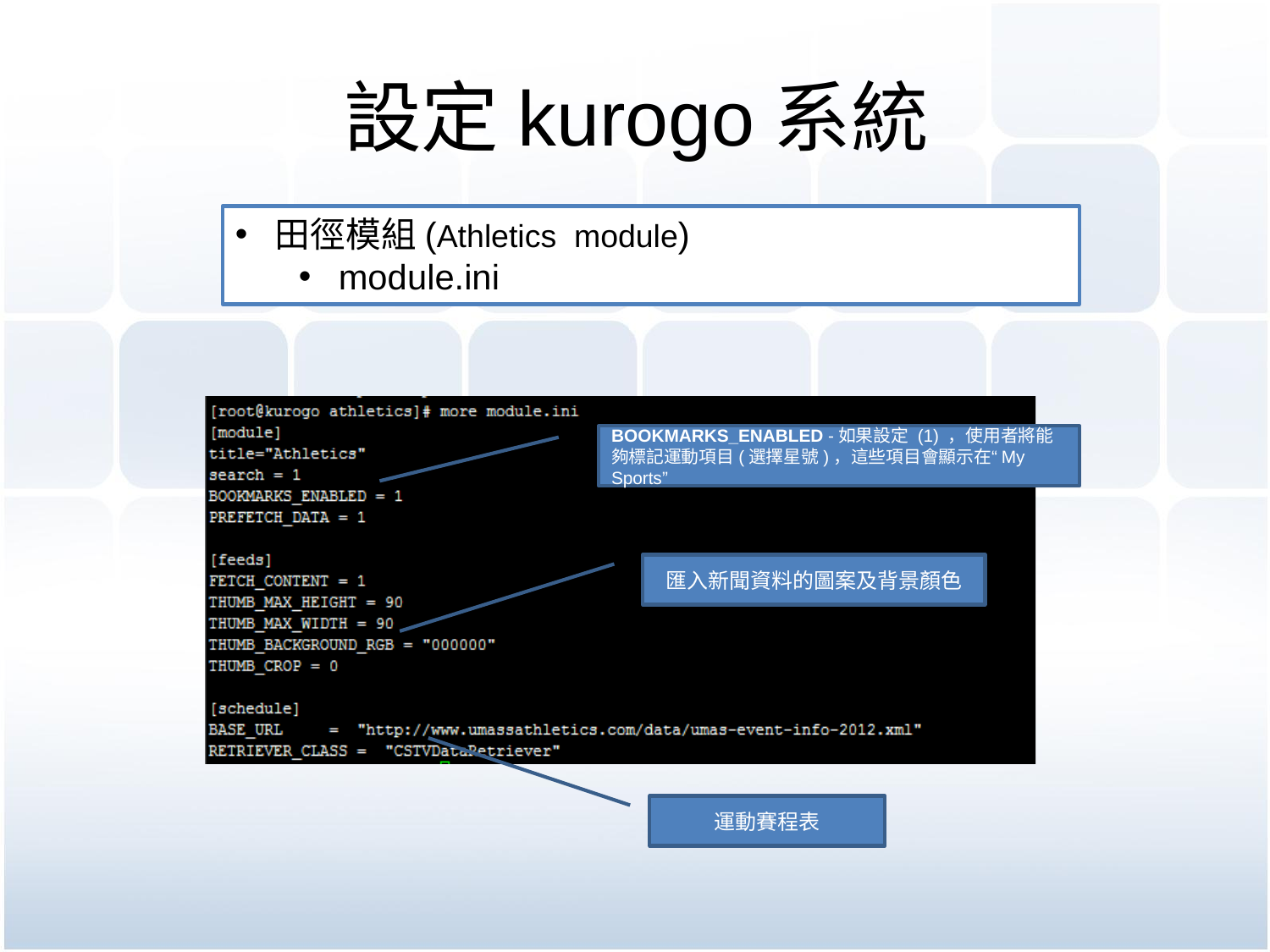

# 設定kurogo系統
田徑模組(Athletics  module)
module.ini

BOOKMARKS_ENABLED -如果設定 (1) ，使用者將能夠標記運動項目(選擇星號)，這些項目會顯示在“My Sports”
匯入新聞資料的圖案及背景顏色
運動賽程表